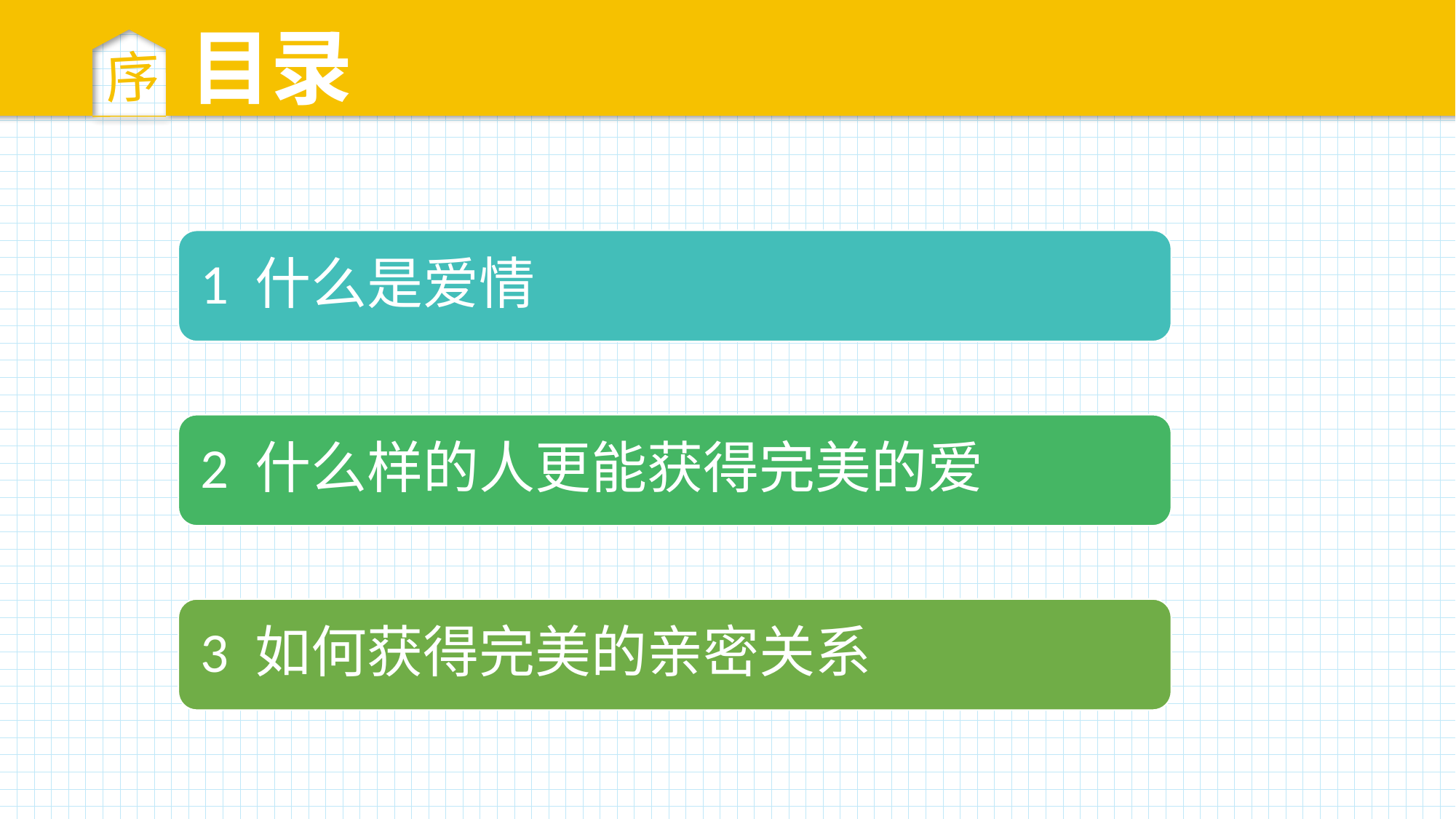

目录
序
1 什么是爱情

2 什么样的人更能获得完美的爱

3 如何获得完美的亲密关系